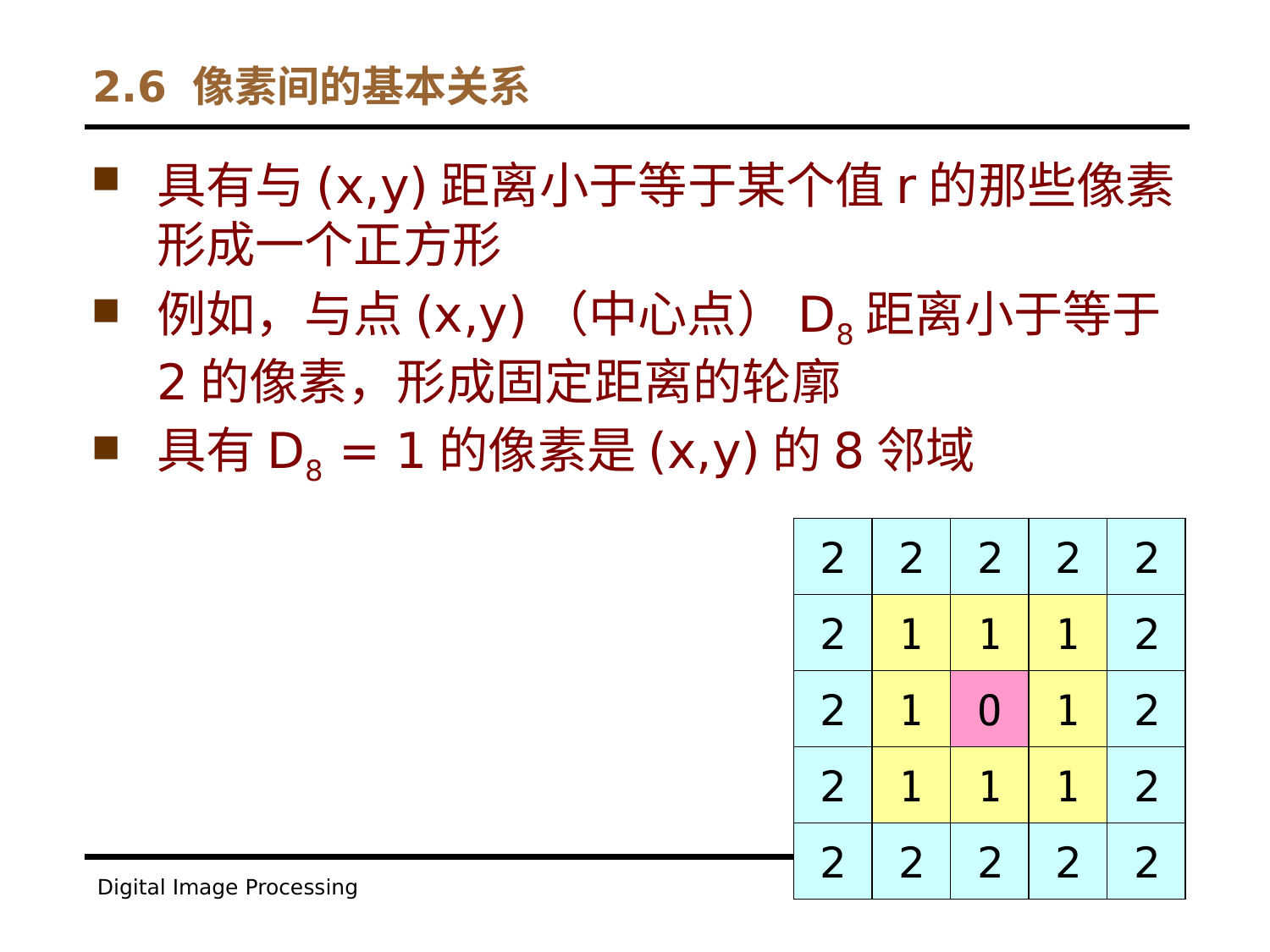

2.6 像素间的基本关系
具有与(x,y)距离小于等于某个值r的那些像素形成一个正方形
例如，与点(x,y)（中心点）D8距离小于等于2的像素，形成固定距离的轮廓
具有D8 = 1的像素是(x,y)的8邻域

2
2
2
2
2
2
1
1
1
2
2
1
0
1
2
2
1
1
1
2
2
2
2
2
2
68
Digital Image Processing